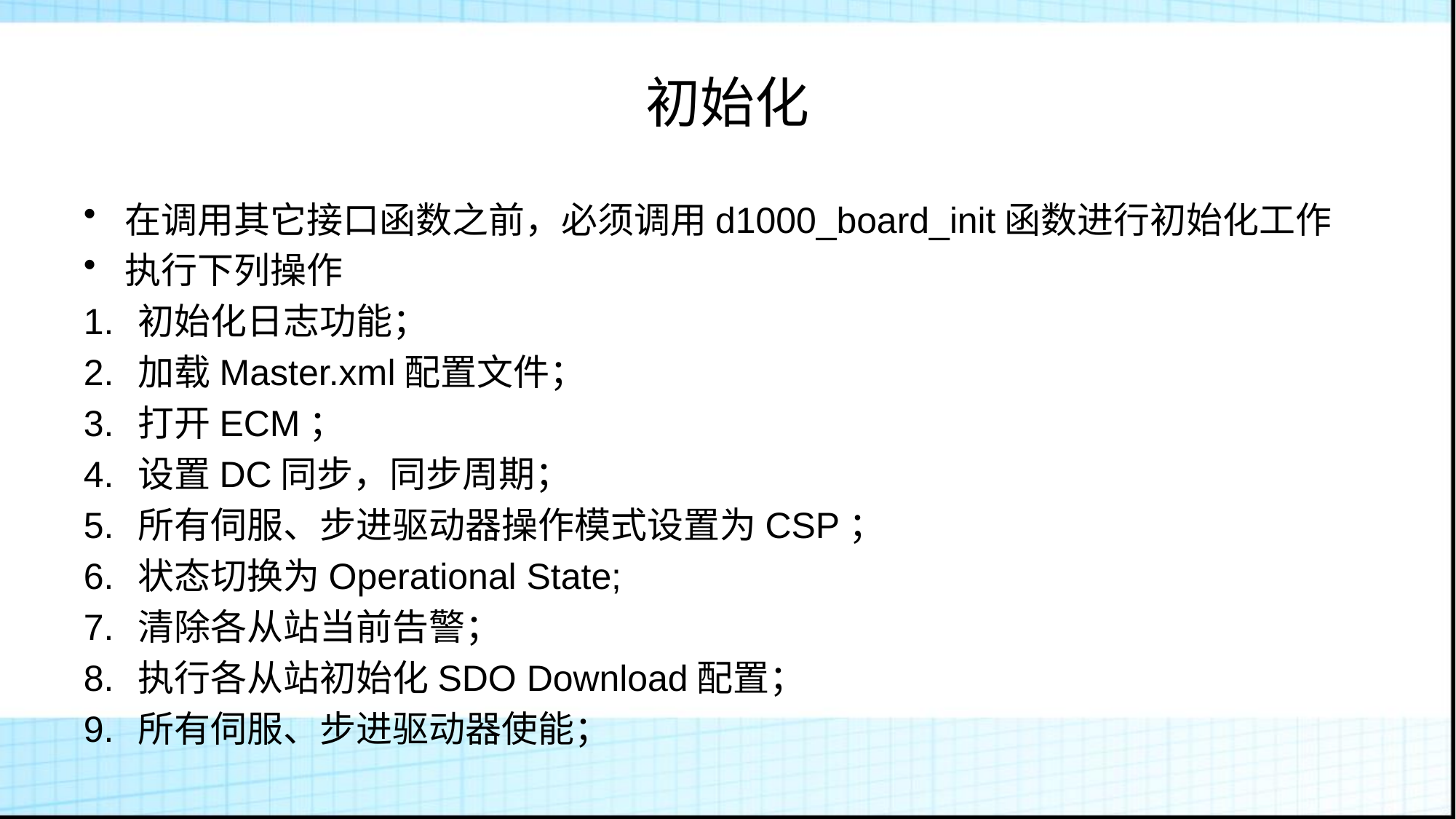

# 初始化
在调用其它接口函数之前，必须调用d1000_board_init函数进行初始化工作
执行下列操作
初始化日志功能；
加载Master.xml配置文件；
打开ECM；
设置DC同步，同步周期；
所有伺服、步进驱动器操作模式设置为CSP；
状态切换为Operational State;
清除各从站当前告警；
执行各从站初始化SDO Download配置；
所有伺服、步进驱动器使能；